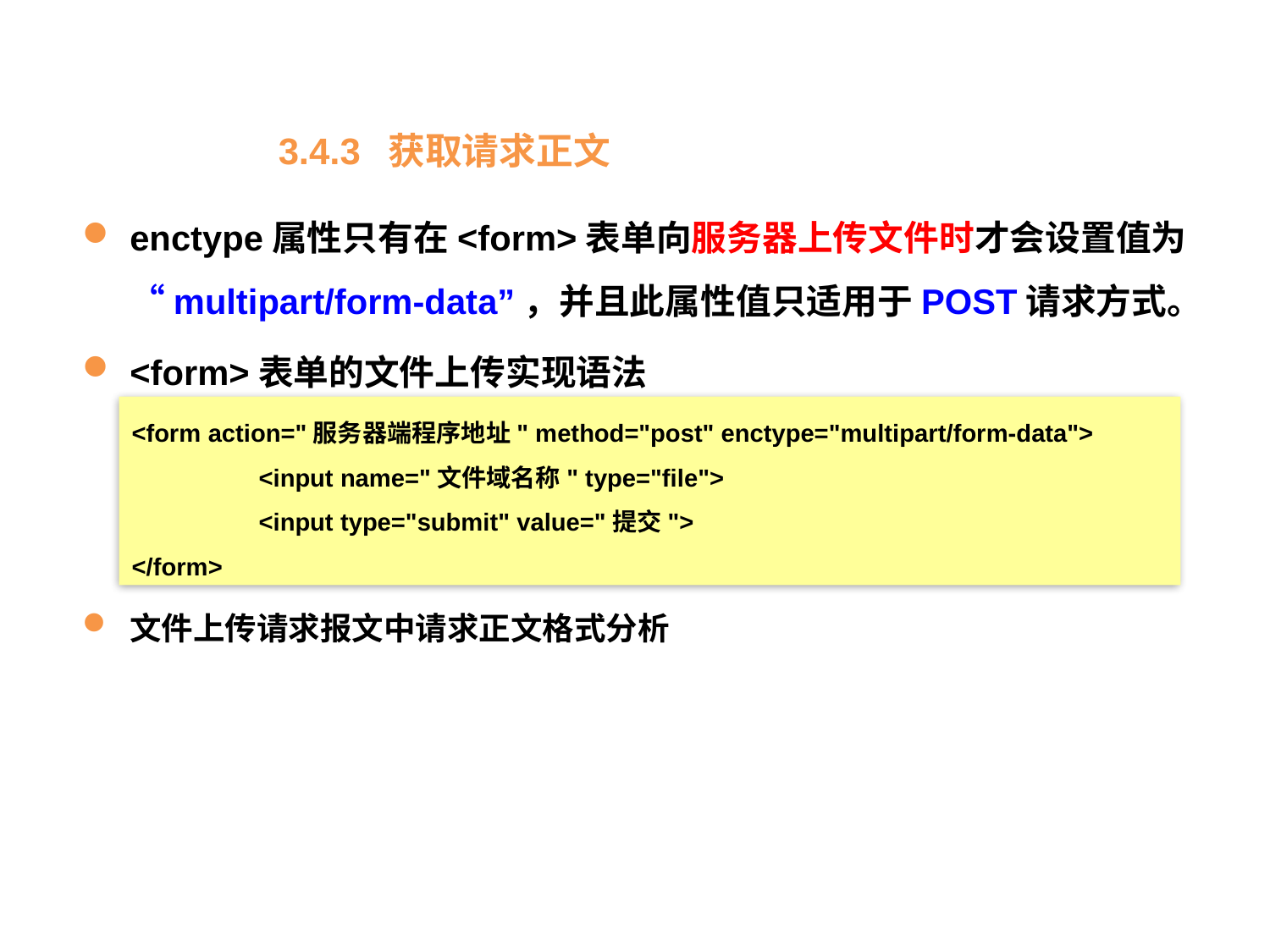

# 3.4.3  获取请求正文
enctype属性只有在<form>表单向服务器上传文件时才会设置值为“multipart/form-data”，并且此属性值只适用于POST请求方式。
<form>表单的文件上传实现语法

文件上传请求报文中请求正文格式分析
<form action="服务器端程序地址" method="post" enctype="multipart/form-data">
	<input name="文件域名称" type="file">
	<input type="submit" value="提交">
</form>